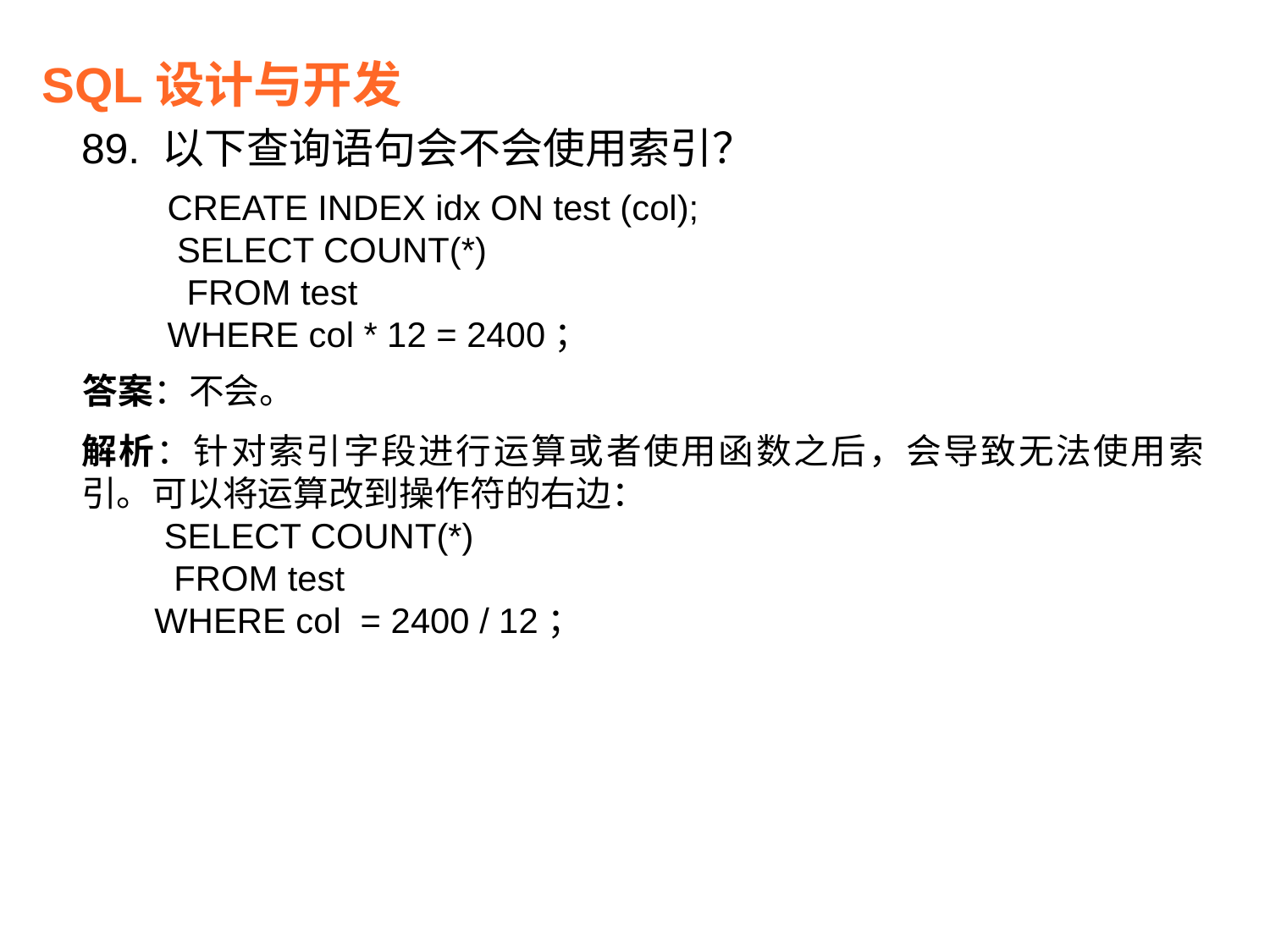

SQL设计与开发
89. 以下查询语句会不会使用索引？
CREATE INDEX idx ON test (col);
 SELECT COUNT(*)
  FROM test
WHERE col * 12 = 2400；
答案：不会。
解析：针对索引字段进行运算或者使用函数之后，会导致无法使用索引。可以将运算改到操作符的右边：
  SELECT COUNT(*)
   FROM test
 WHERE col  = 2400 / 12；